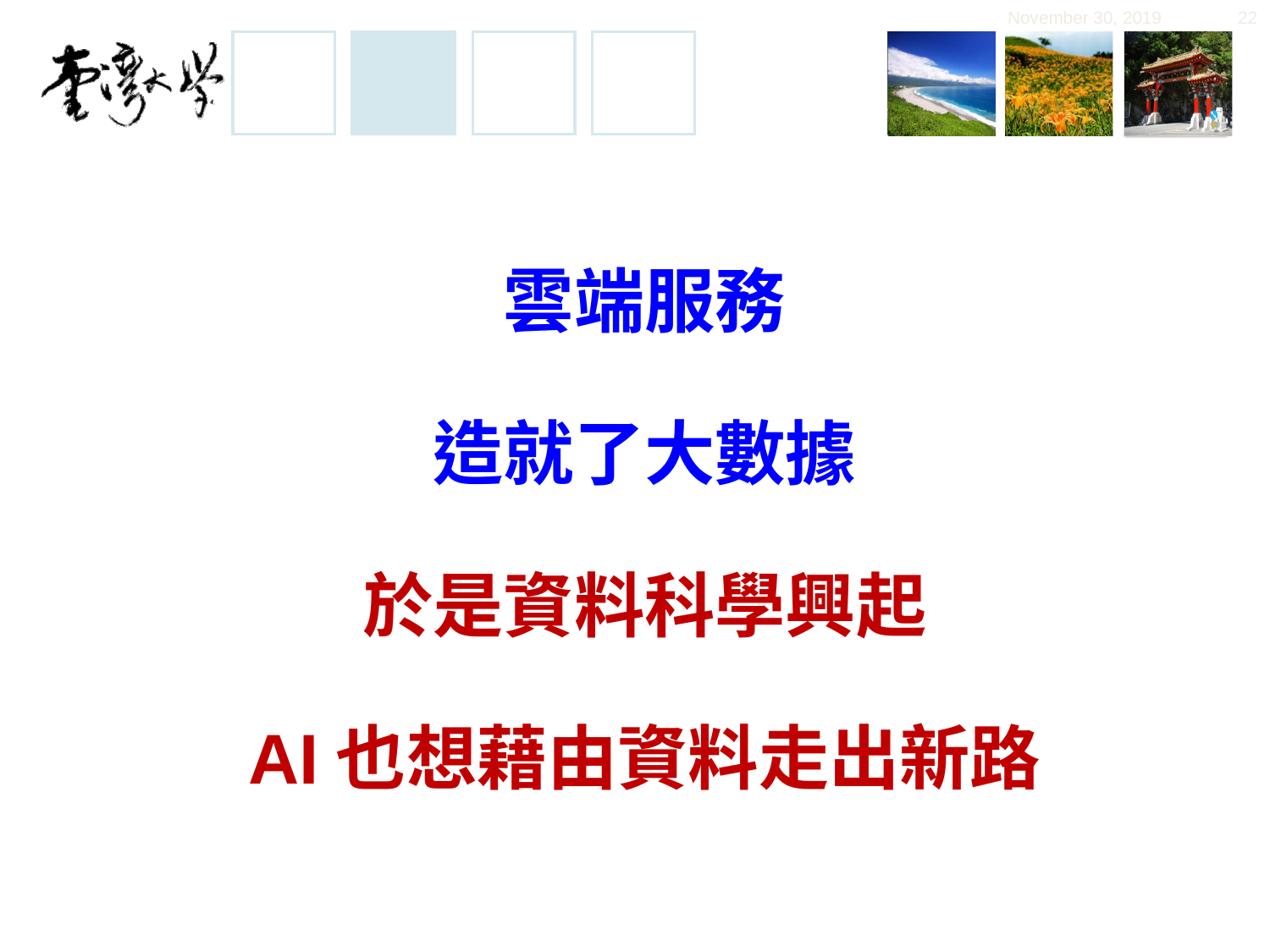

November 30, 2019
22
# 雲端服務 造就了大數據 於是資料科學興起 AI也想藉由資料走出新路